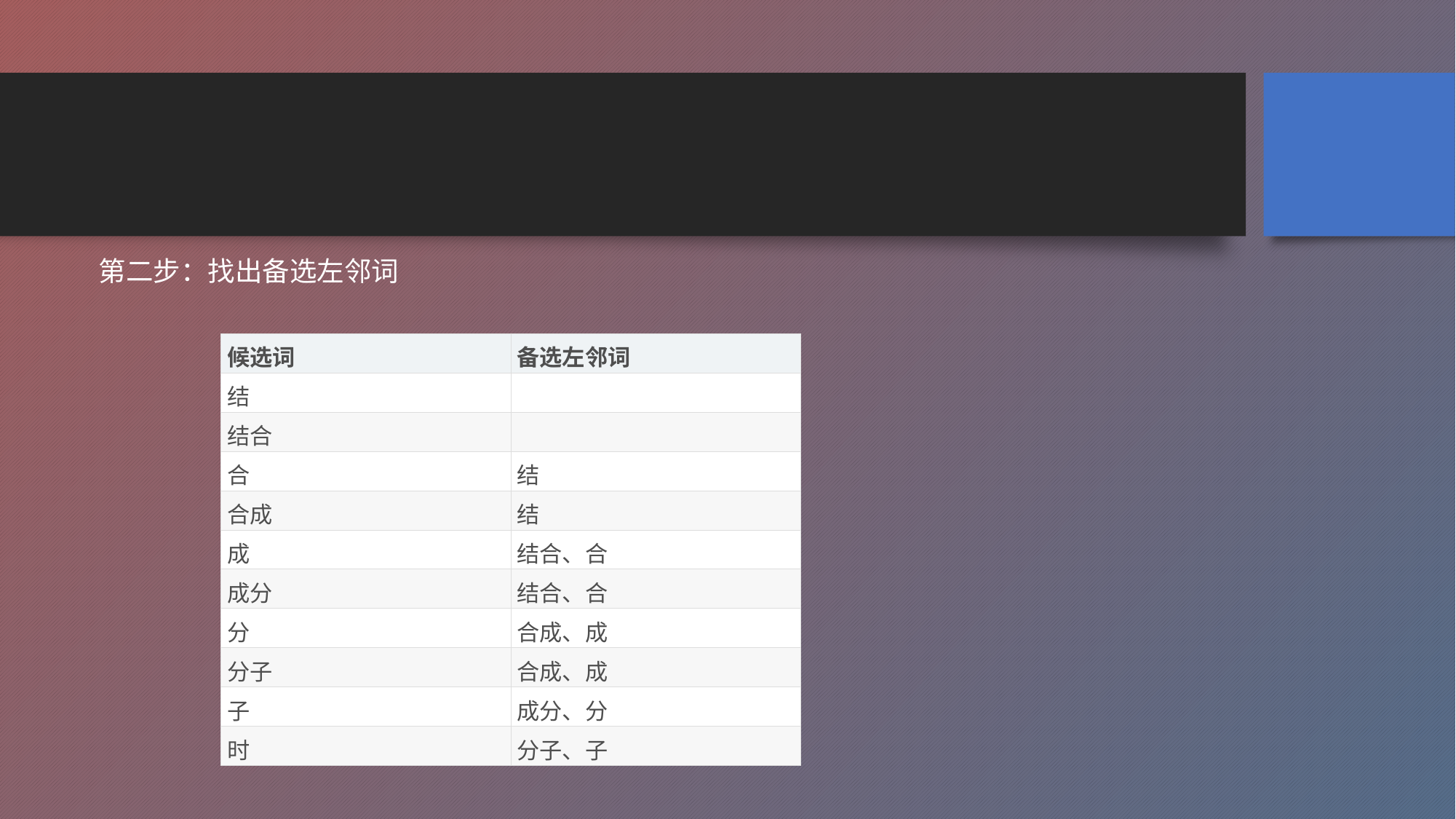

#
第二步：找出备选左邻词
| 候选词 | 备选左邻词 |
| --- | --- |
| 结 |  |
| 结合 |  |
| 合 | 结 |
| 合成 | 结 |
| 成 | 结合、合 |
| 成分 | 结合、合 |
| 分 | 合成、成 |
| 分子 | 合成、成 |
| 子 | 成分、分 |
| 时 | 分子、子 |